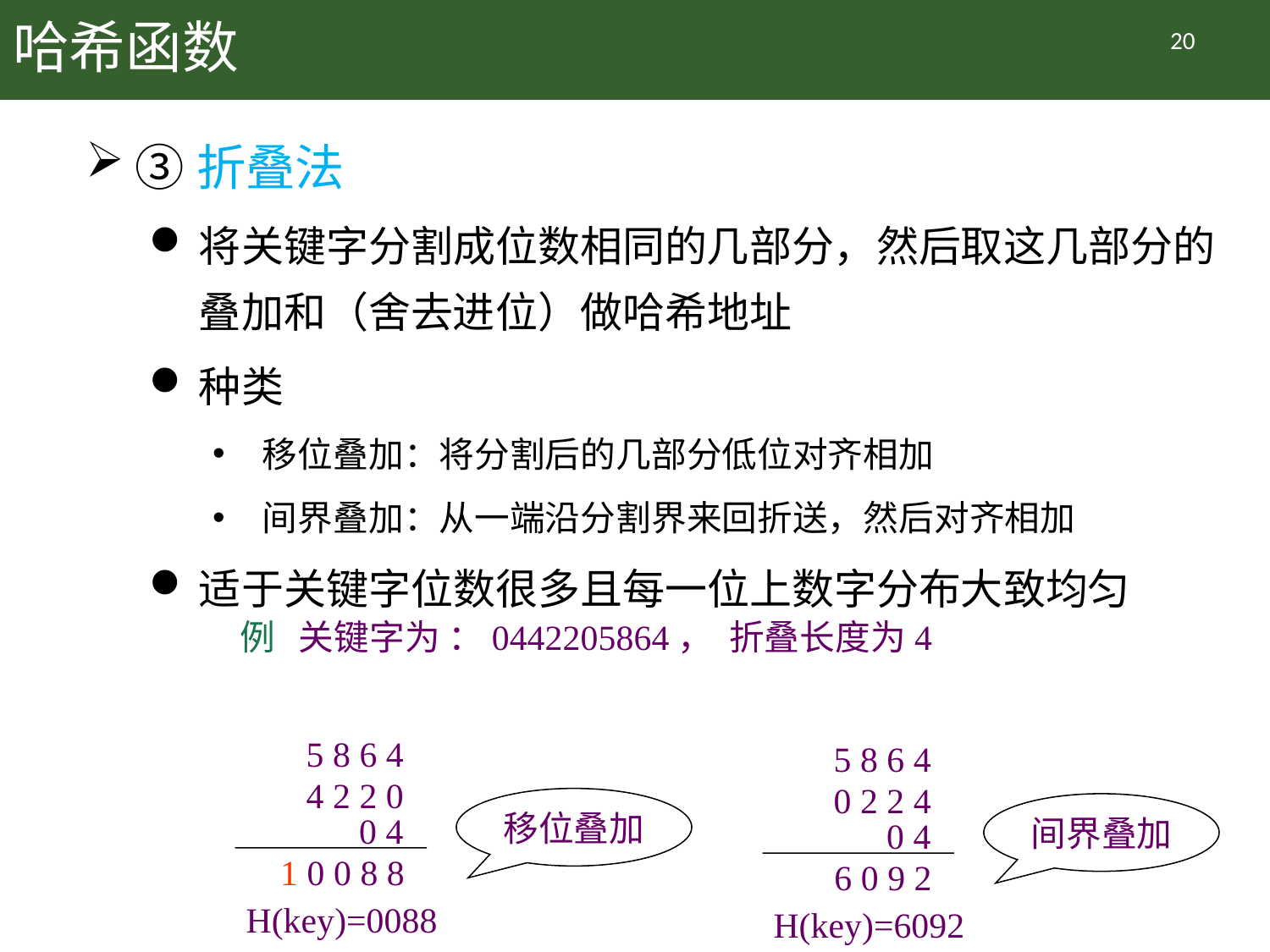

# 哈希函数
20
③折叠法
将关键字分割成位数相同的几部分，然后取这几部分的叠加和（舍去进位）做哈希地址
种类
移位叠加：将分割后的几部分低位对齐相加
间界叠加：从一端沿分割界来回折送，然后对齐相加
适于关键字位数很多且每一位上数字分布大致均匀

例   关键字为 ：0442205864，  折叠长度为4
5 8 6 4
4 2 2 0
移位叠加
0 4
1 0 0 8 8

H(key)=0088
5 8 6 4
0 2 2 4
间界叠加
0 4
   6 0 9 2

H(key)=6092